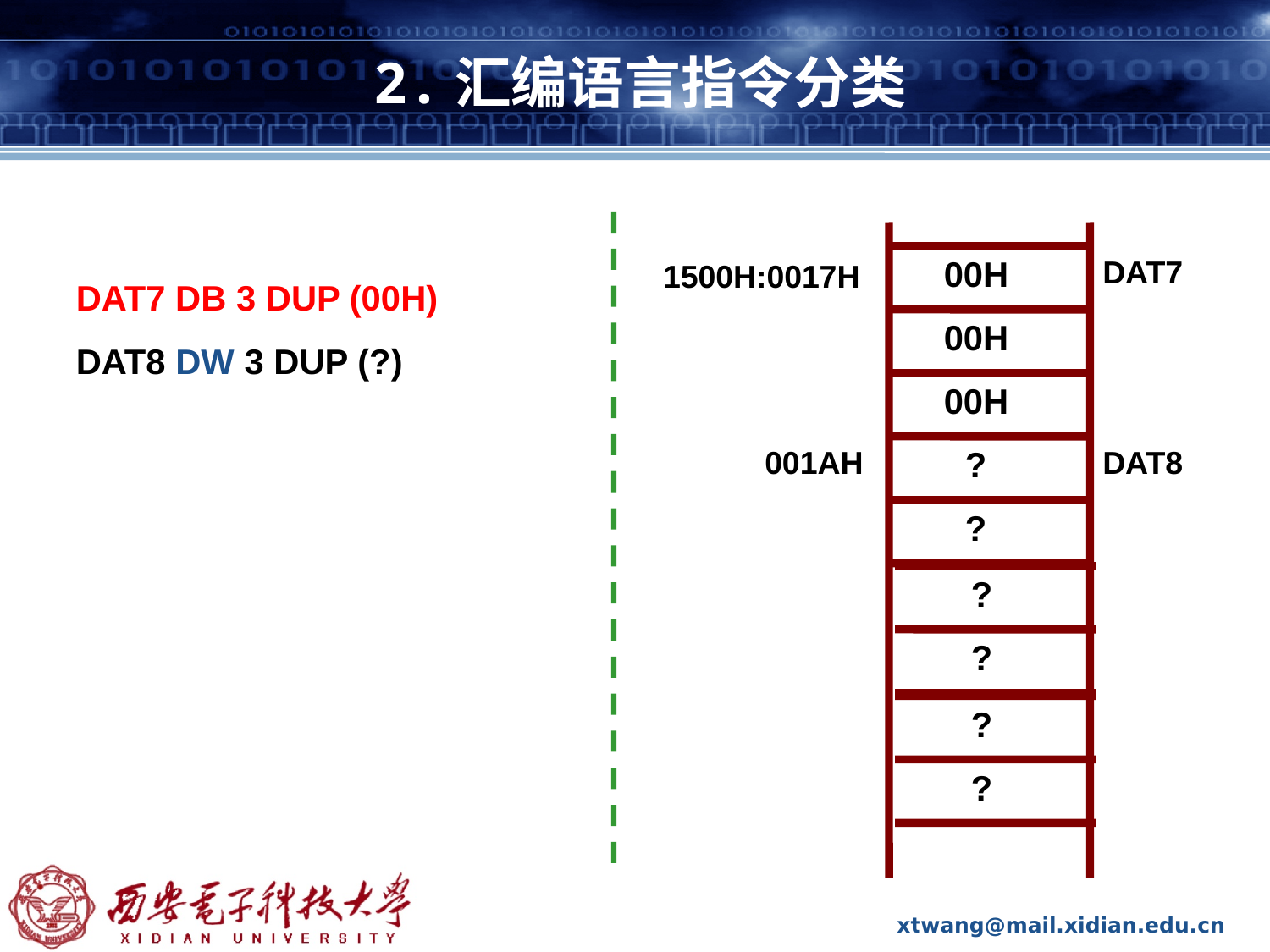

# 2.汇编语言指令分类

00H
DAT7
1500H:0017H
DAT7 DB 3 DUP (00H)

00H
DAT8 DW 3 DUP (?)

00H
001AH

?
DAT8

?

?

?

?

?